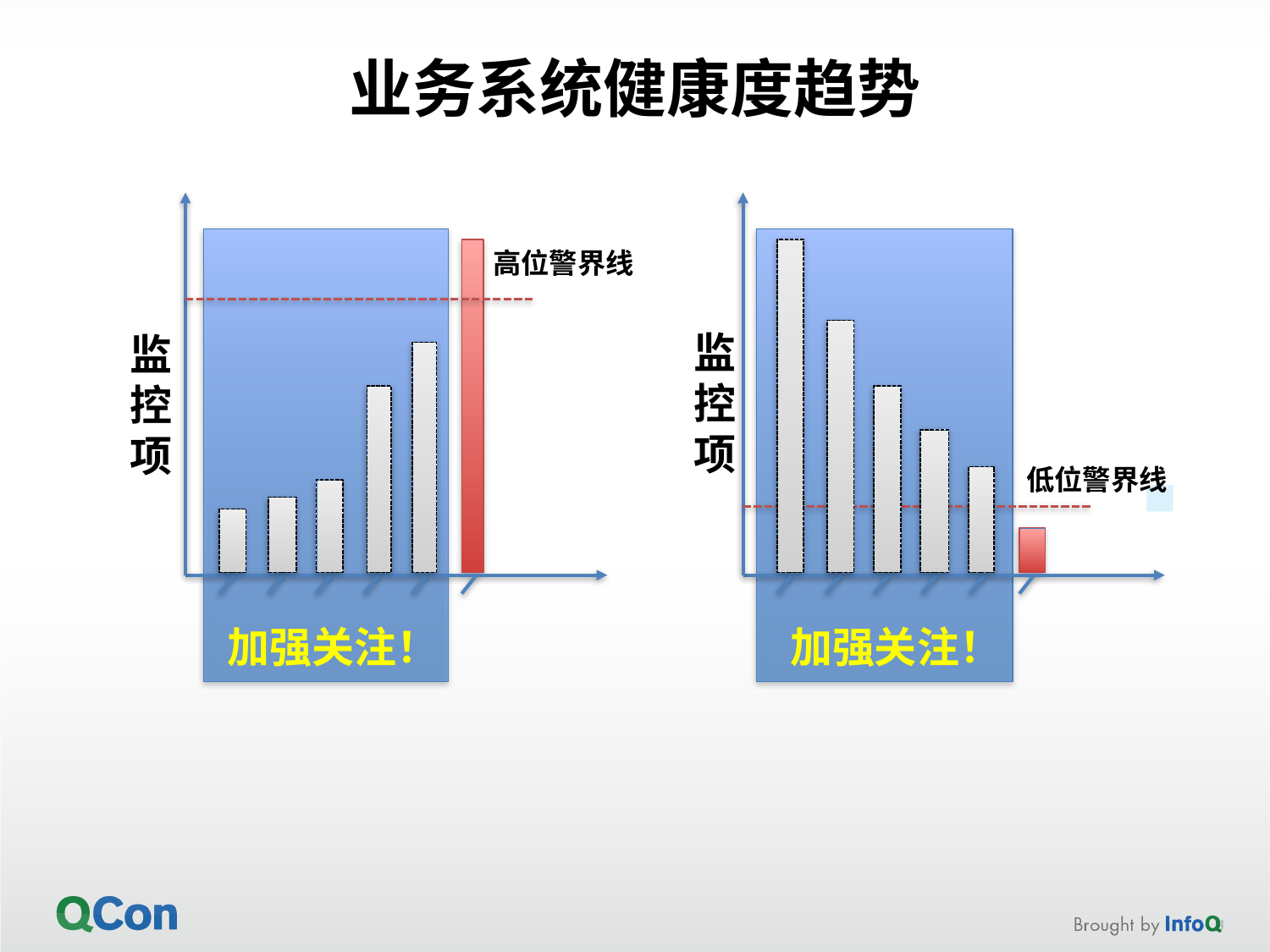

# 业务系统健康度趋势

高位警界线

监控项
监控项

低位警界线

加强关注！
加强关注！